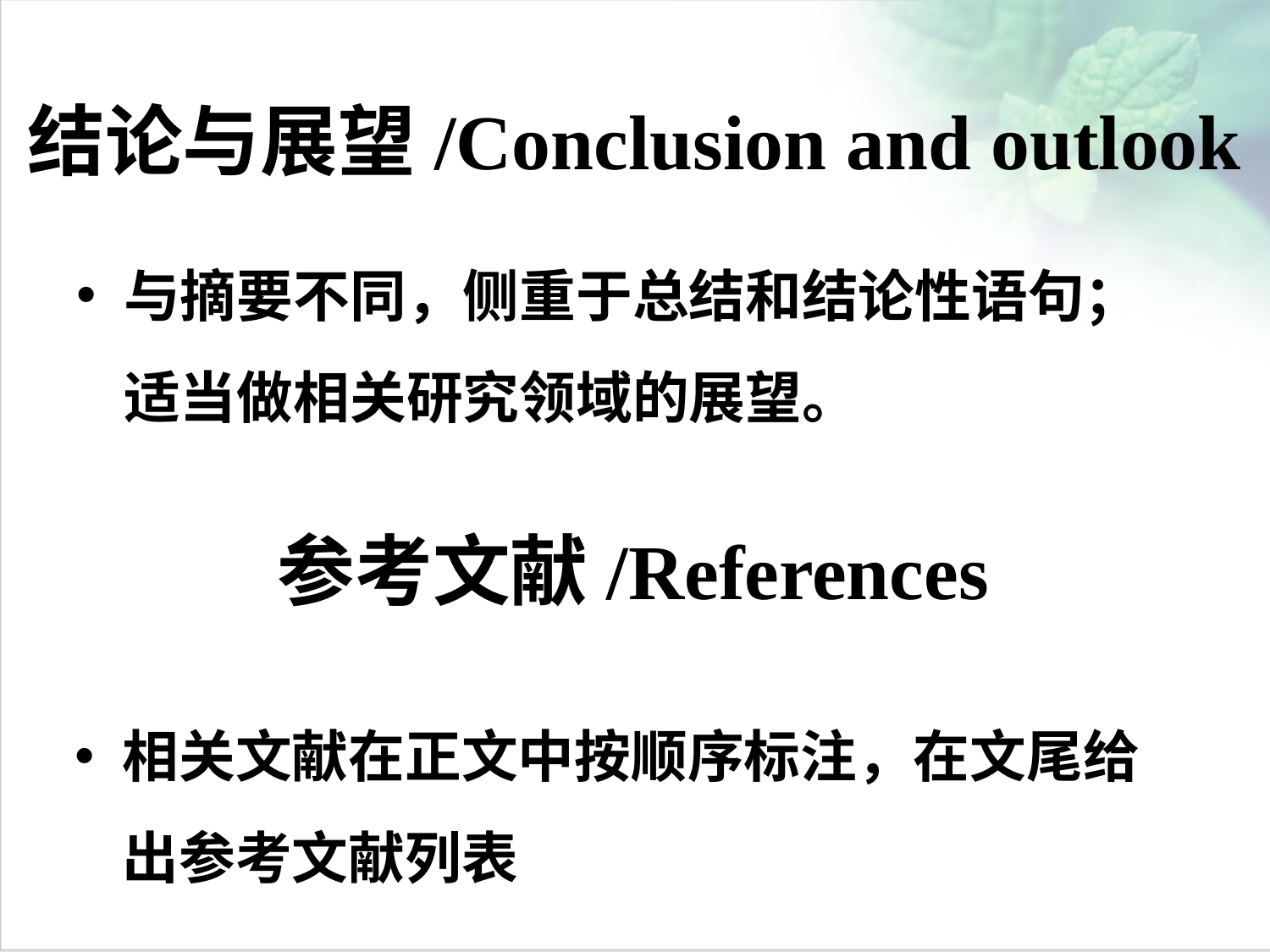

# 结论与展望/Conclusion and outlook
与摘要不同，侧重于总结和结论性语句；适当做相关研究领域的展望。
参考文献/References
相关文献在正文中按顺序标注，在文尾给出参考文献列表